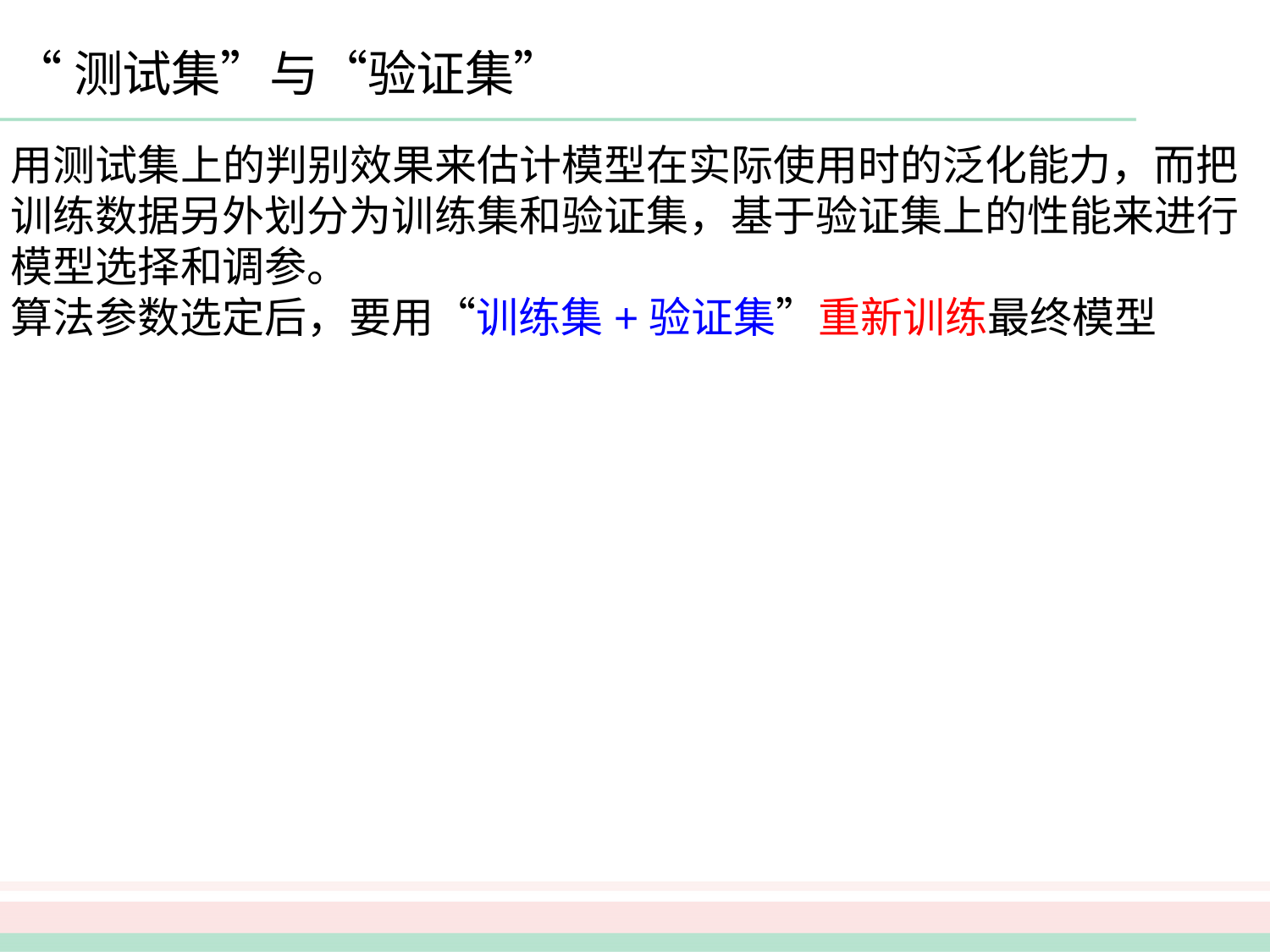

“测试集”与“验证集”
# 用测试集上的判别效果来估计模型在实际使用时的泛化能力，而把训练数据另外划分为训练集和验证集，基于验证集上的性能来进行模型选择和调参。 算法参数选定后，要用“训练集+验证集”重新训练最终模型